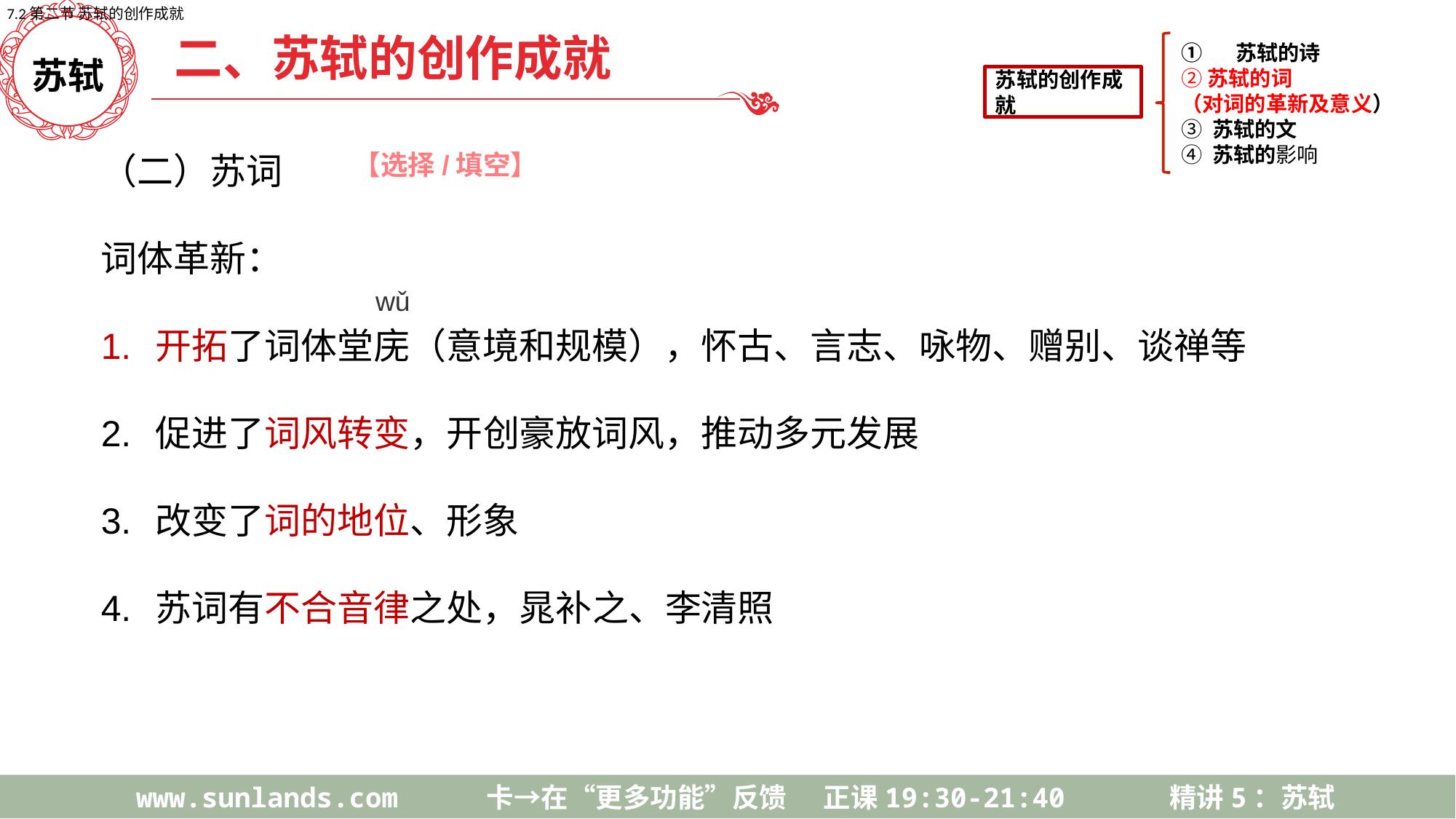

7.2第二节 苏轼的创作成就

二、苏轼的创作成就

苏轼的创作成就
苏轼的诗
②苏轼的词
（对词的革新及意义）
③ 苏轼的文
④ 苏轼的影响
苏轼

（二）苏词
词体革新：
开拓了词体堂庑（意境和规模），怀古、言志、咏物、赠别、谈禅等
促进了词风转变，开创豪放词风，推动多元发展
改变了词的地位、形象
苏词有不合音律之处，晁补之、李清照
【选择/填空】
wǔ